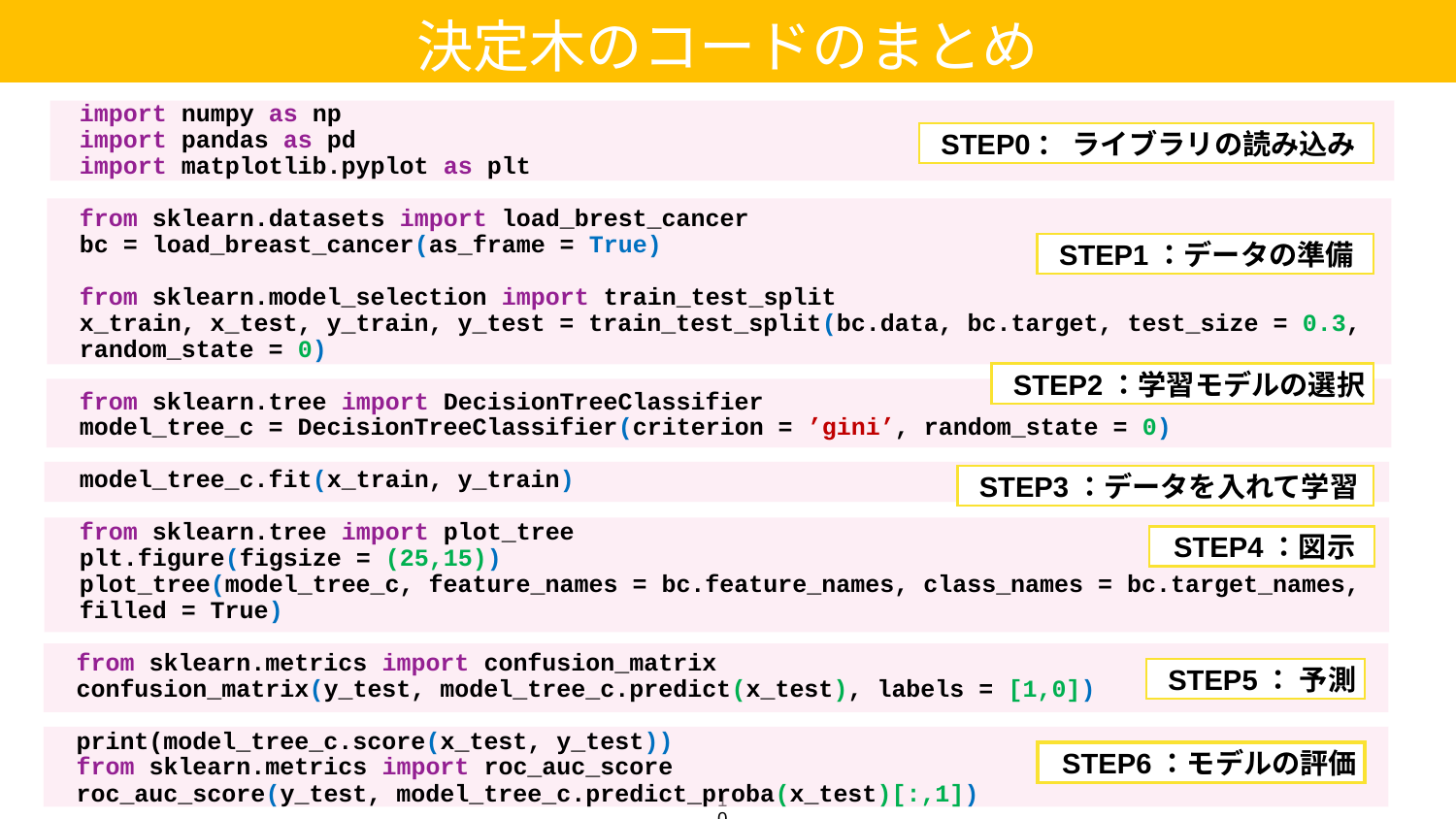

決定木のコードのまとめ
import numpy as np
import pandas as pd
import matplotlib.pyplot as plt

from sklearn.datasets import load_brest_cancer
bc = load_breast_cancer(as_frame = True)

from sklearn.model_selection import train_test_split
x_train, x_test, y_train, y_test = train_test_split(bc.data, bc.target, test_size = 0.3, random_state = 0)

from sklearn.tree import DecisionTreeClassifier
model_tree_c = DecisionTreeClassifier(criterion = ’gini’, random_state = 0)

model_tree_c.fit(x_train, y_train)

from sklearn.tree import plot_tree
plt.figure(figsize = (25,15))
plot_tree(model_tree_c, feature_names = bc.feature_names, class_names = bc.target_names, filled = True)

from sklearn.metrics import confusion_matrix
confusion_matrix(y_test, model_tree_c.predict(x_test), labels = [1,0])

print(model_tree_c.score(x_test, y_test))
from sklearn.metrics import roc_auc_score
roc_auc_score(y_test, model_tree_c.predict_proba(x_test)[:,1])

STEP0： ライブラリの読み込み

STEP1：データの準備
STEP2：学習モデルの選択

STEP3：データを入れて学習

STEP4：図示

STEP5： 予測

STEP6：モデルの評価
10